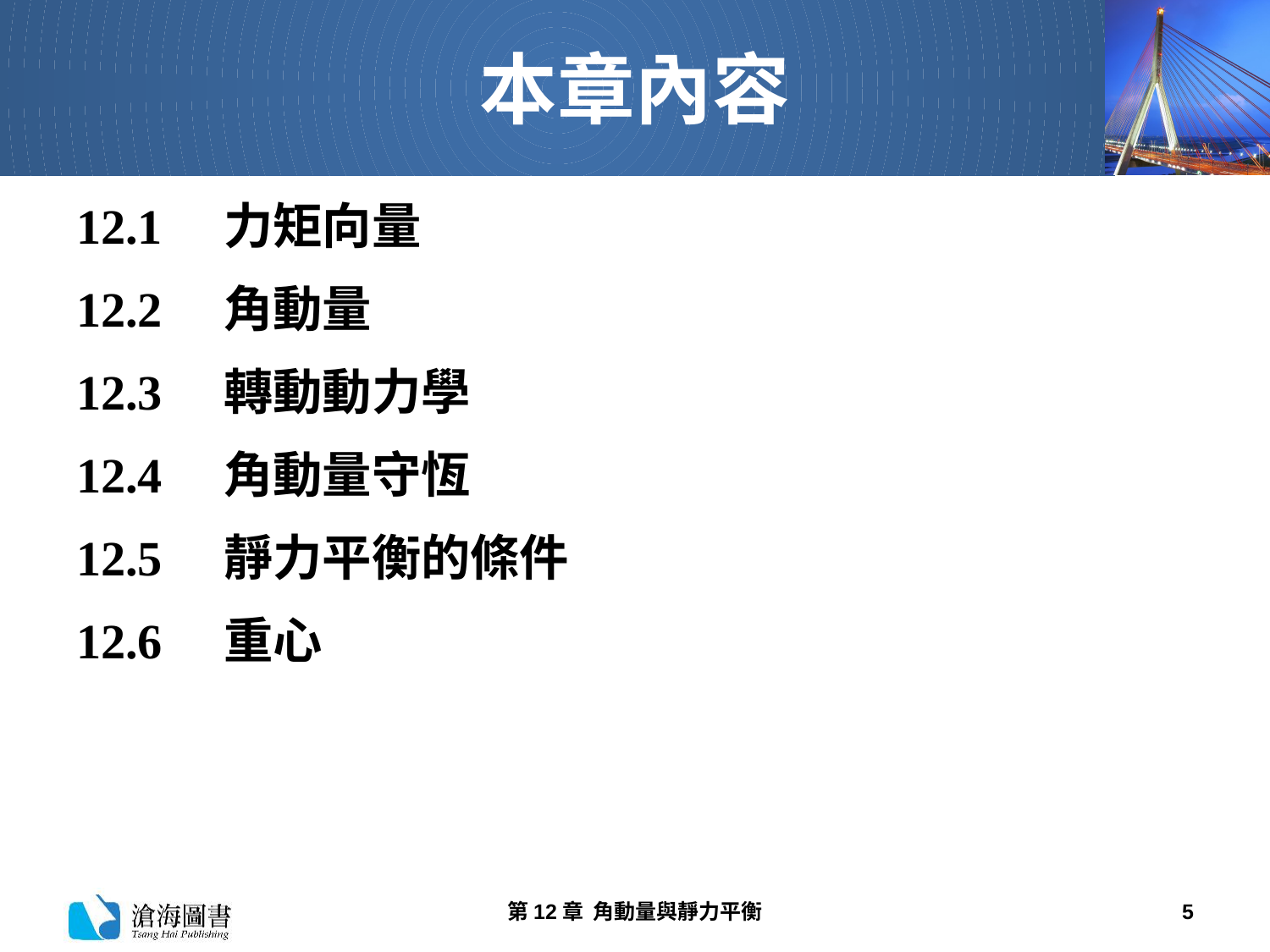

# 本章內容
12.1　力矩向量
12.2　角動量
12.3　轉動動力學
12.4　角動量守恆
12.5　靜力平衡的條件
12.6　重心

第12章  角動量與靜力平衡
5